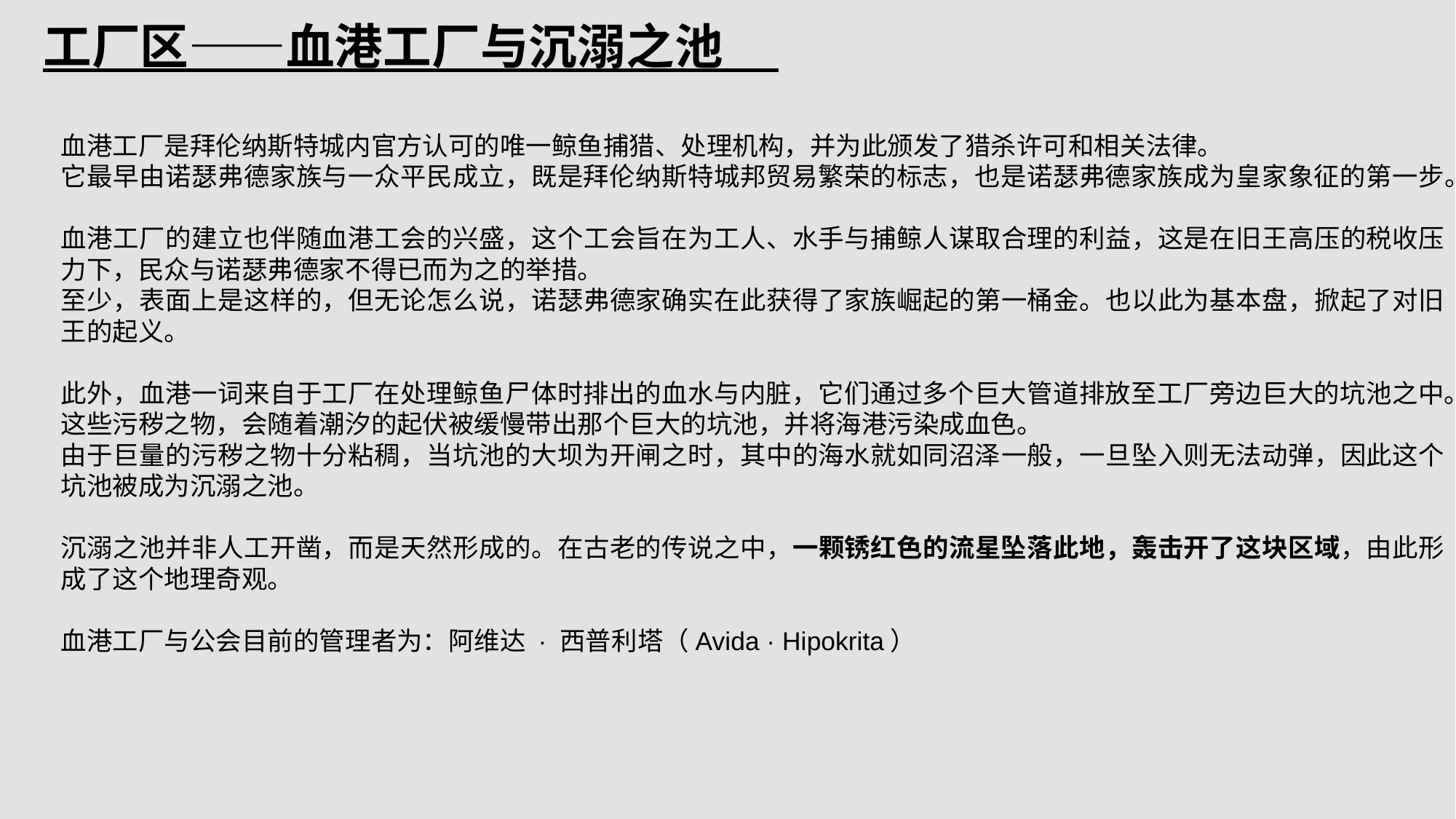

工厂区——血港工厂与沉溺之池
血港工厂是拜伦纳斯特城内官方认可的唯一鲸鱼捕猎、处理机构，并为此颁发了猎杀许可和相关法律。
它最早由诺瑟弗德家族与一众平民成立，既是拜伦纳斯特城邦贸易繁荣的标志，也是诺瑟弗德家族成为皇家象征的第一步。

血港工厂的建立也伴随血港工会的兴盛，这个工会旨在为工人、水手与捕鲸人谋取合理的利益，这是在旧王高压的税收压力下，民众与诺瑟弗德家不得已而为之的举措。
至少，表面上是这样的，但无论怎么说，诺瑟弗德家确实在此获得了家族崛起的第一桶金。也以此为基本盘，掀起了对旧王的起义。

此外，血港一词来自于工厂在处理鲸鱼尸体时排出的血水与内脏，它们通过多个巨大管道排放至工厂旁边巨大的坑池之中。这些污秽之物，会随着潮汐的起伏被缓慢带出那个巨大的坑池，并将海港污染成血色。
由于巨量的污秽之物十分粘稠，当坑池的大坝为开闸之时，其中的海水就如同沼泽一般，一旦坠入则无法动弹，因此这个坑池被成为沉溺之池。

沉溺之池并非人工开凿，而是天然形成的。在古老的传说之中，一颗锈红色的流星坠落此地，轰击开了这块区域，由此形成了这个地理奇观。

血港工厂与公会目前的管理者为：阿维达 · 西普利塔（Avida · Hipokrita）